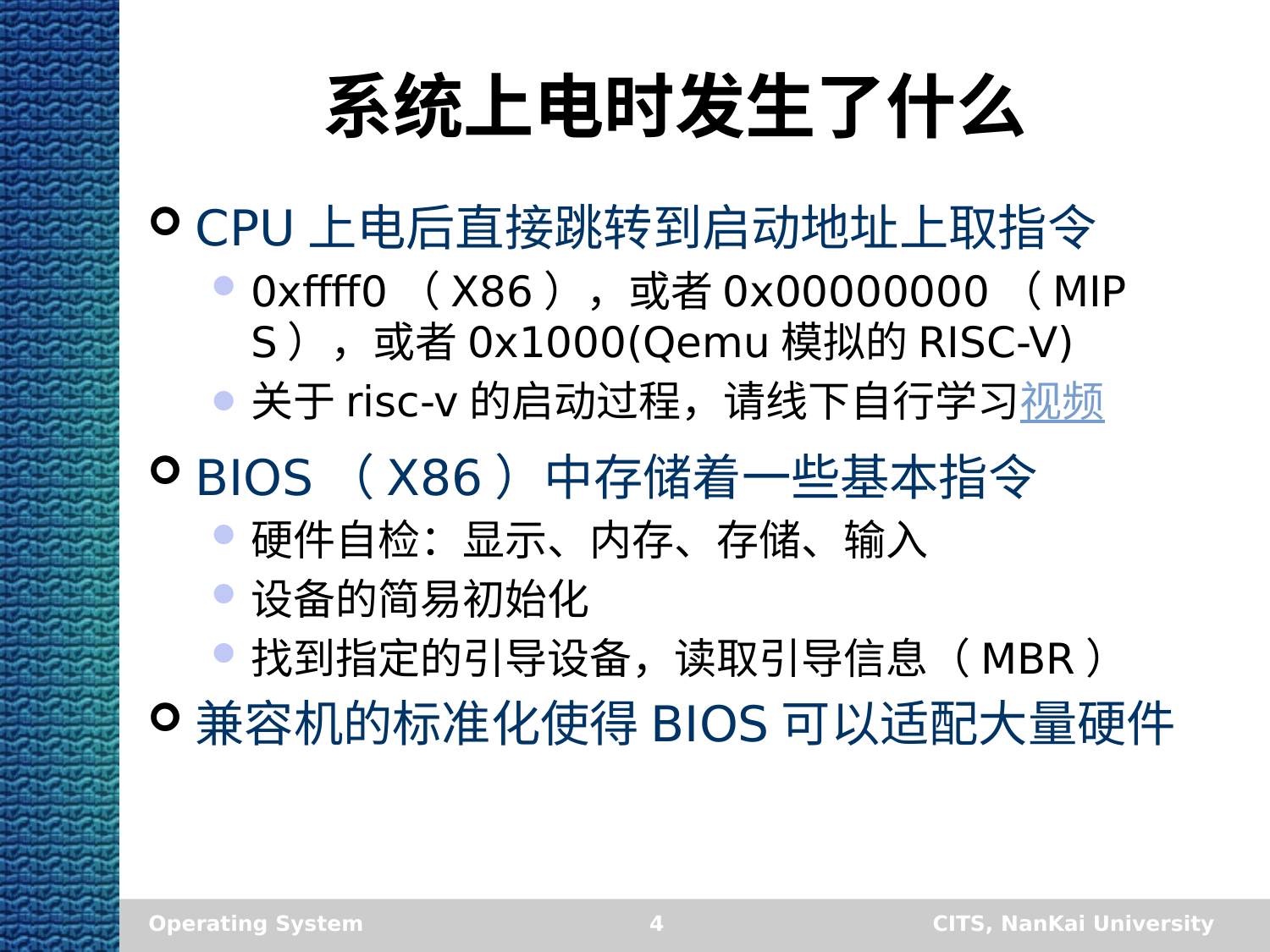

# 系统上电时发生了什么
CPU上电后直接跳转到启动地址上取指令
0xffff0（X86），或者0x00000000（MIPS），或者0x1000(Qemu模拟的RISC-V)
关于risc-v的启动过程，请线下自行学习视频
BIOS（X86）中存储着一些基本指令
硬件自检：显示、内存、存储、输入
设备的简易初始化
找到指定的引导设备，读取引导信息（MBR）
兼容机的标准化使得BIOS可以适配大量硬件
Operating System
4
CITS, NanKai University